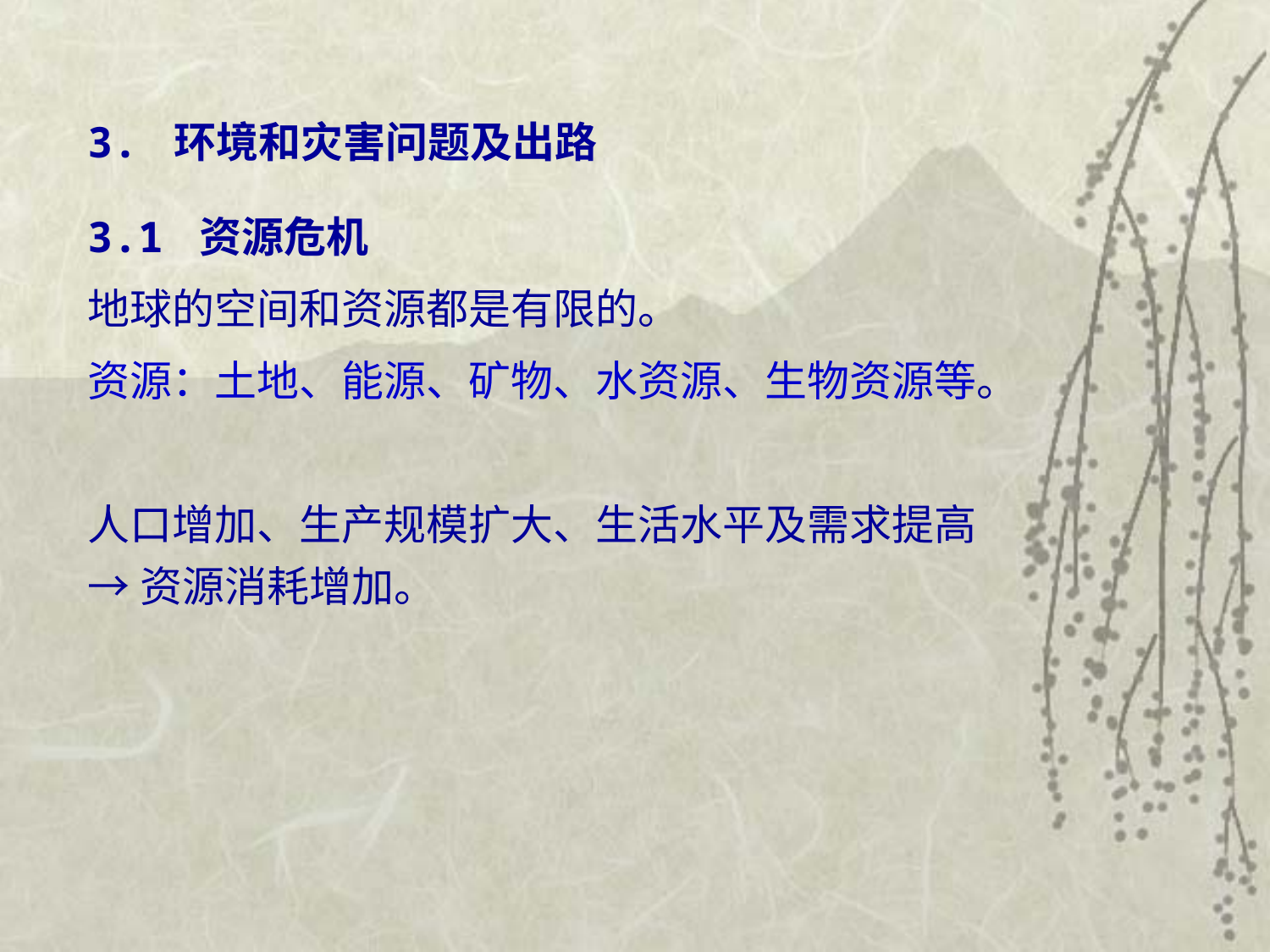

3. 环境和灾害问题及出路
3.1 资源危机
地球的空间和资源都是有限的。
资源：土地、能源、矿物、水资源、生物资源等。

人口增加、生产规模扩大、生活水平及需求提高
→资源消耗增加。